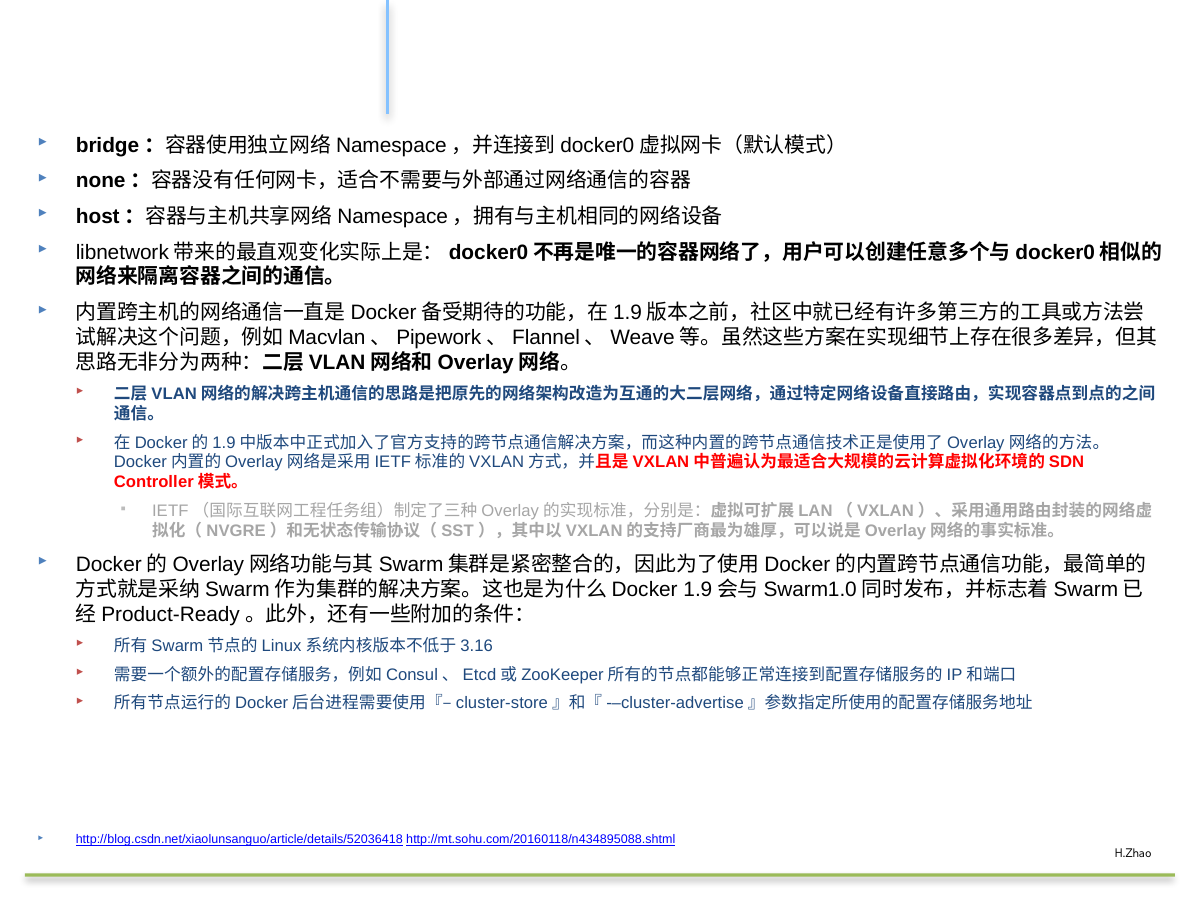

#

bridge：容器使用独立网络Namespace，并连接到docker0虚拟网卡（默认模式）
none：容器没有任何网卡，适合不需要与外部通过网络通信的容器
host：容器与主机共享网络Namespace，拥有与主机相同的网络设备
libnetwork带来的最直观变化实际上是：docker0不再是唯一的容器网络了，用户可以创建任意多个与docker0相似的网络来隔离容器之间的通信。
内置跨主机的网络通信一直是Docker备受期待的功能，在1.9版本之前，社区中就已经有许多第三方的工具或方法尝试解决这个问题，例如Macvlan、Pipework、Flannel、Weave等。虽然这些方案在实现细节上存在很多差异，但其思路无非分为两种：二层VLAN网络和Overlay网络。
二层VLAN网络的解决跨主机通信的思路是把原先的网络架构改造为互通的大二层网络，通过特定网络设备直接路由，实现容器点到点的之间通信。
在Docker的1.9中版本中正式加入了官方支持的跨节点通信解决方案，而这种内置的跨节点通信技术正是使用了Overlay网络的方法。 Docker内置的Overlay网络是采用IETF标准的VXLAN方式，并且是VXLAN中普遍认为最适合大规模的云计算虚拟化环境的SDN Controller模式。
IETF（国际互联网工程任务组）制定了三种Overlay的实现标准，分别是：虚拟可扩展LAN（VXLAN）、采用通用路由封装的网络虚拟化（NVGRE）和无状态传输协议（SST），其中以VXLAN的支持厂商最为雄厚，可以说是Overlay网络的事实标准。
Docker的Overlay网络功能与其Swarm集群是紧密整合的，因此为了使用Docker的内置跨节点通信功能，最简单的方式就是采纳Swarm作为集群的解决方案。这也是为什么Docker 1.9会与Swarm1.0同时发布，并标志着Swarm已经Product-Ready。此外，还有一些附加的条件：
所有Swarm节点的Linux系统内核版本不低于3.16
需要一个额外的配置存储服务，例如Consul、Etcd或ZooKeeper所有的节点都能够正常连接到配置存储服务的IP和端口
所有节点运行的Docker后台进程需要使用『–cluster-store』和『-–cluster-advertise』参数指定所使用的配置存储服务地址

http://blog.csdn.net/xiaolunsanguo/article/details/52036418 http://mt.sohu.com/20160118/n434895088.shtml